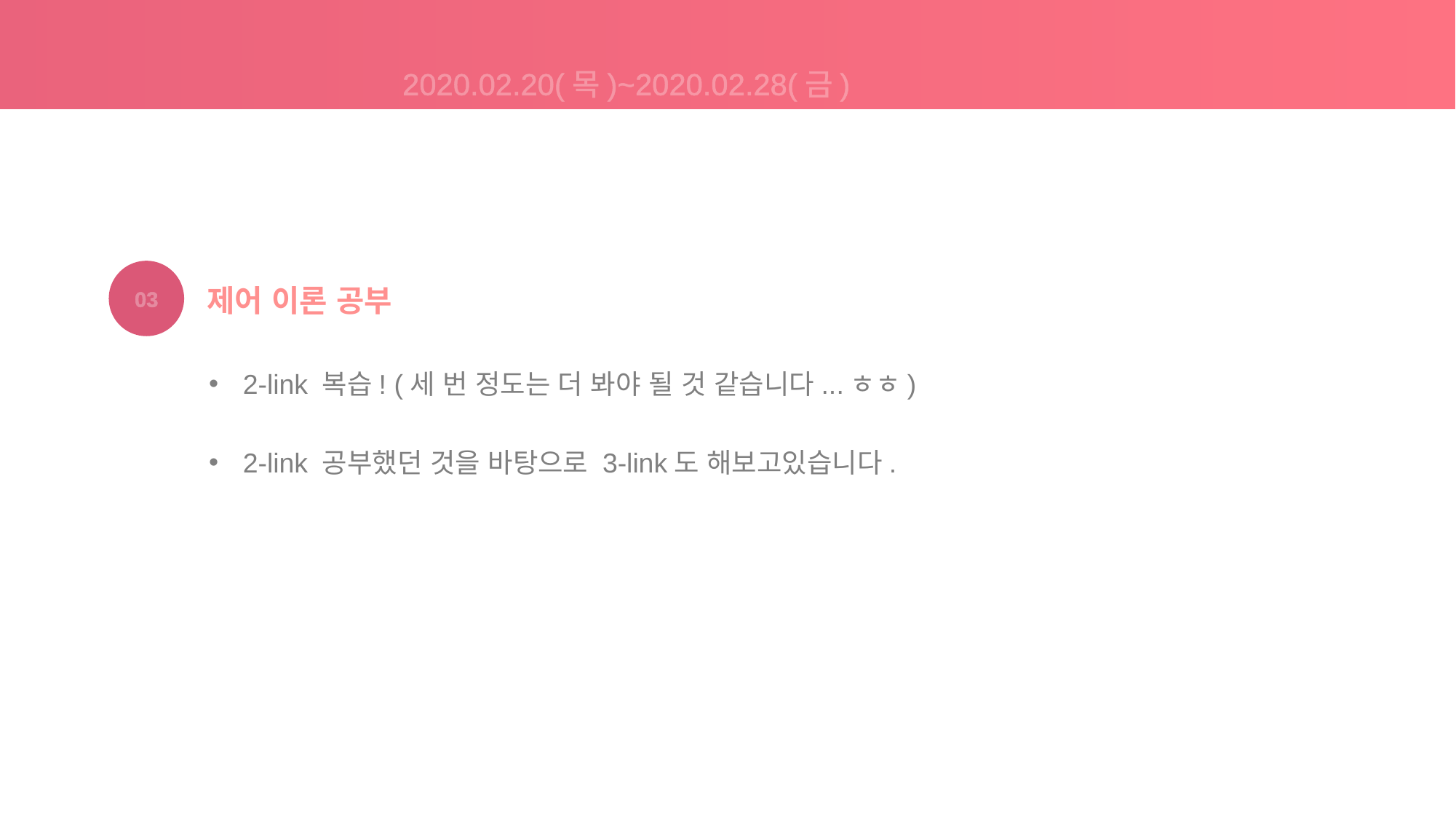

2020.02.20(목)~2020.02.28(금)
03
제어 이론 공부
2-link 복습! (세 번 정도는 더 봐야 될 것 같습니다...ㅎㅎ)

2-link 공부했던 것을 바탕으로 3-link도 해보고있습니다.